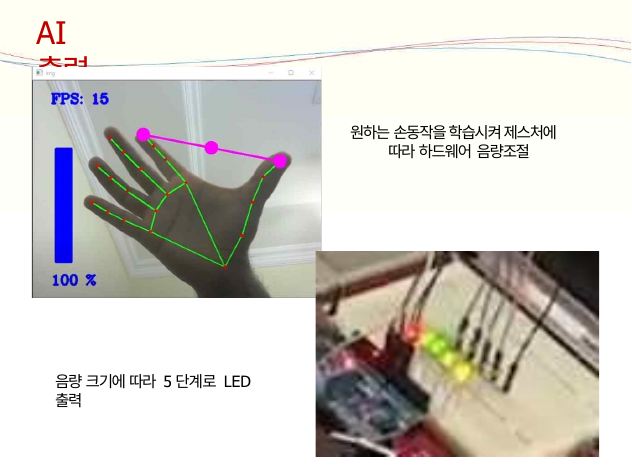

AI 출력

# 원하는 손동작을 학습시켜 제스처에  따라 하드웨어 음량조절

음량 크기에 따라 5단계로 LED 출력